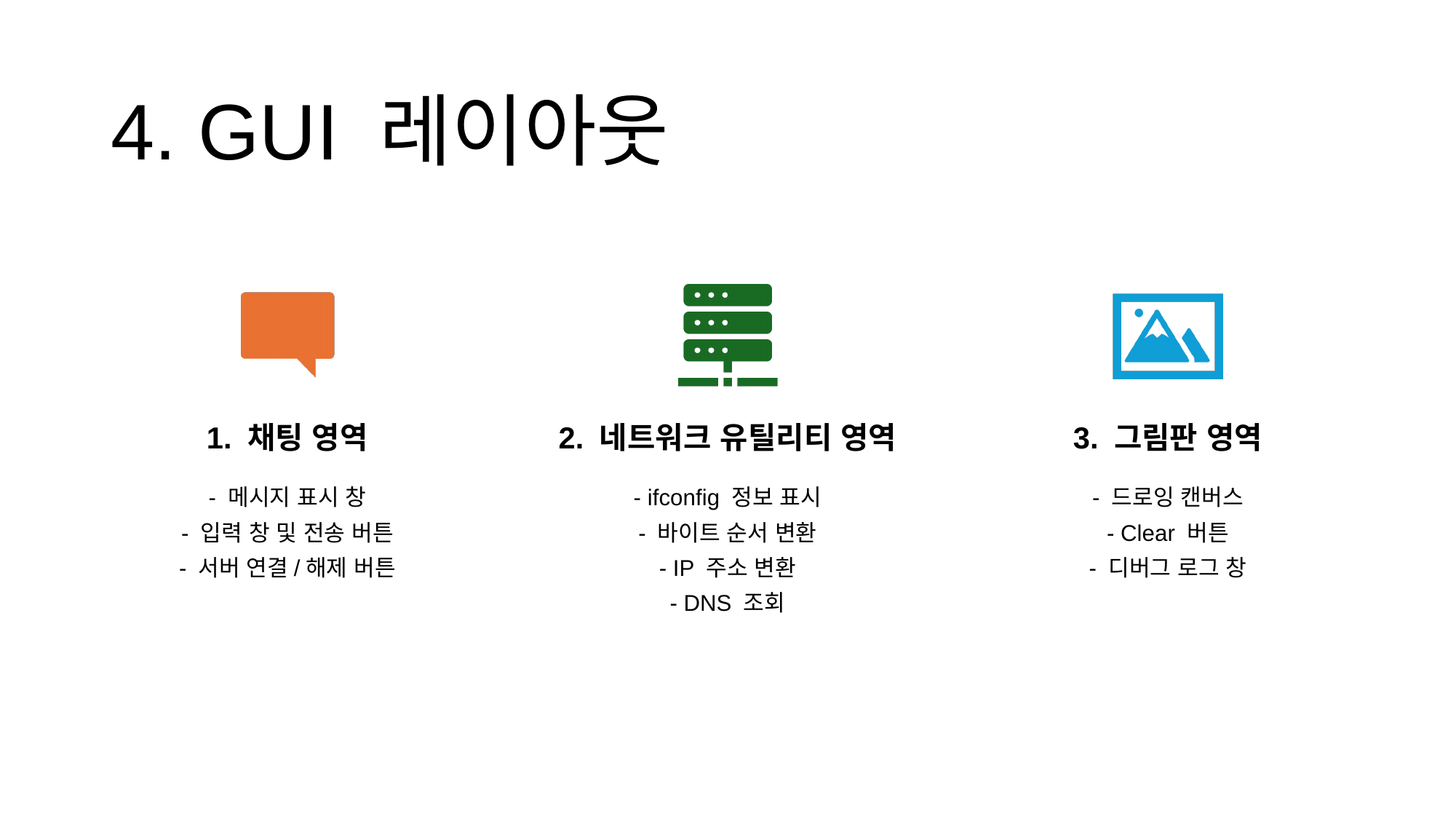

# 4. GUI 레이아웃
1. 채팅 영역
- 메시지 표시 창
- 입력 창 및 전송 버튼
- 서버 연결/해제 버튼
2. 네트워크 유틸리티 영역
- ifconfig 정보 표시
- 바이트 순서 변환
- IP 주소 변환
- DNS 조회
3. 그림판 영역
- 드로잉 캔버스
- Clear 버튼
- 디버그 로그 창